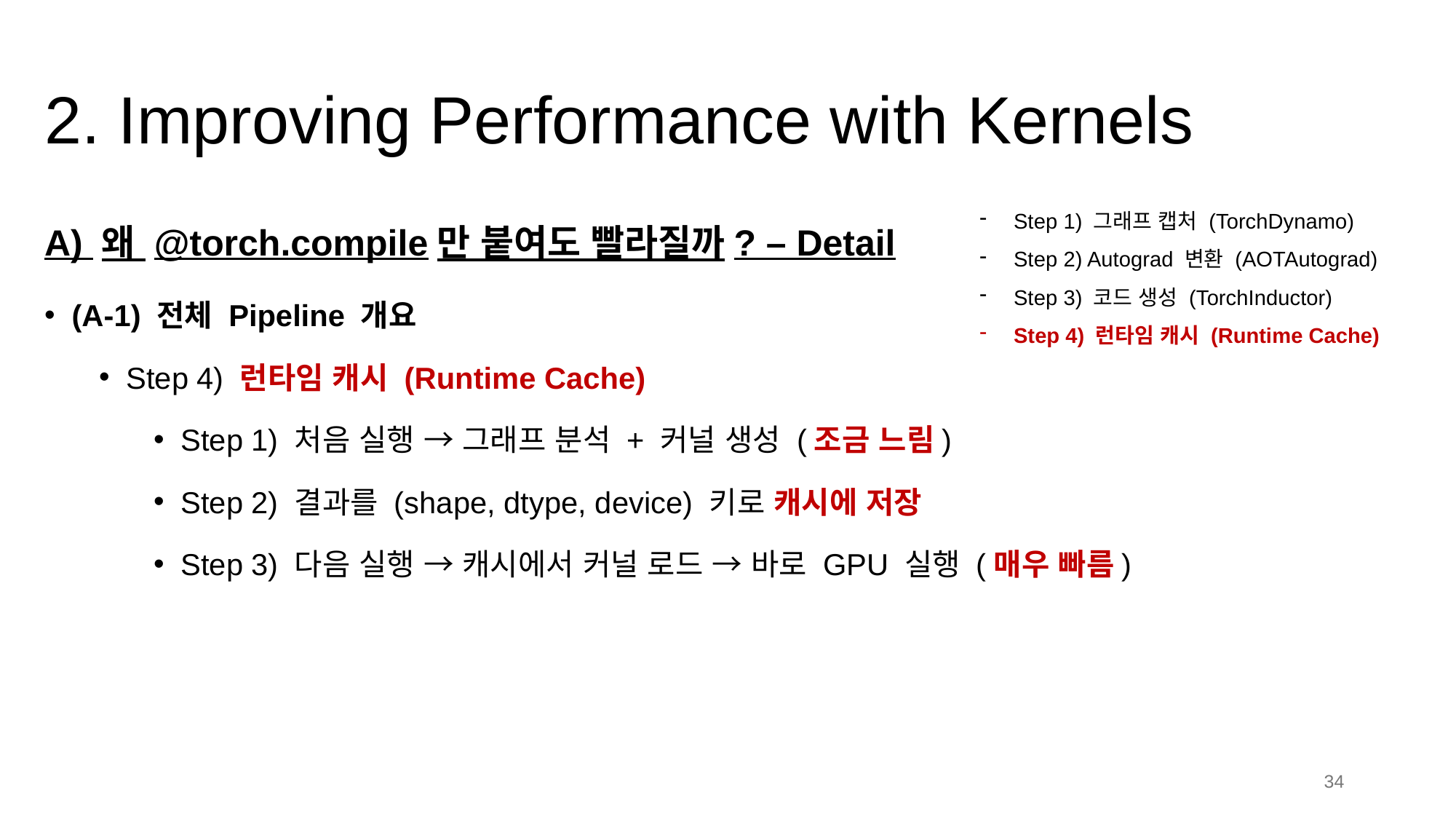

# 2. Improving Performance with Kernels
Step 1) 그래프 캡처 (TorchDynamo)
Step 2) Autograd 변환 (AOTAutograd)
Step 3) 코드 생성 (TorchInductor)
Step 4) 런타임 캐시 (Runtime Cache)
A) 왜 @torch.compile만 붙여도 빨라질까? – Detail
(A-1) 전체 Pipeline 개요
Step 4) 런타임 캐시 (Runtime Cache)
Step 1) 처음 실행 → 그래프 분석 + 커널 생성 (조금 느림)
Step 2) 결과를 (shape, dtype, device) 키로 캐시에 저장
Step 3) 다음 실행 → 캐시에서 커널 로드 → 바로 GPU 실행 (매우 빠름)
34